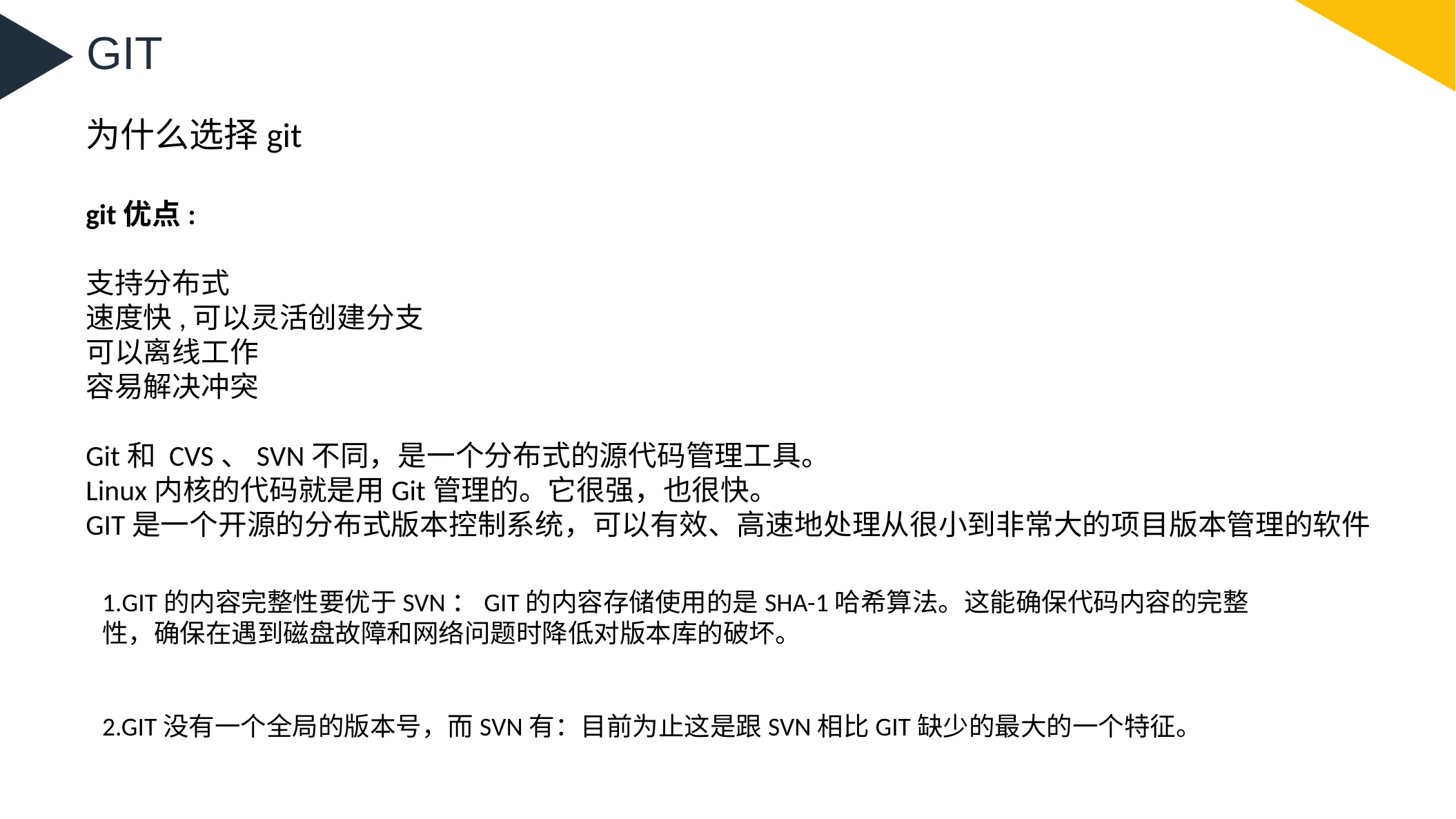

GIT
为什么选择git

git优点:

支持分布式
速度快,可以灵活创建分支
可以离线工作
容易解决冲突

Git和 CVS、SVN不同，是一个分布式的源代码管理工具。
Linux内核的代码就是用Git管理的。它很强，也很快。
GIT是一个开源的分布式版本控制系统，可以有效、高速地处理从很小到非常大的项目版本管理的软件
1.GIT的内容完整性要优于SVN：GIT的内容存储使用的是SHA-1哈希算法。这能确保代码内容的完整性，确保在遇到磁盘故障和网络问题时降低对版本库的破坏。

2.GIT没有一个全局的版本号，而SVN有：目前为止这是跟SVN相比GIT缺少的最大的一个特征。